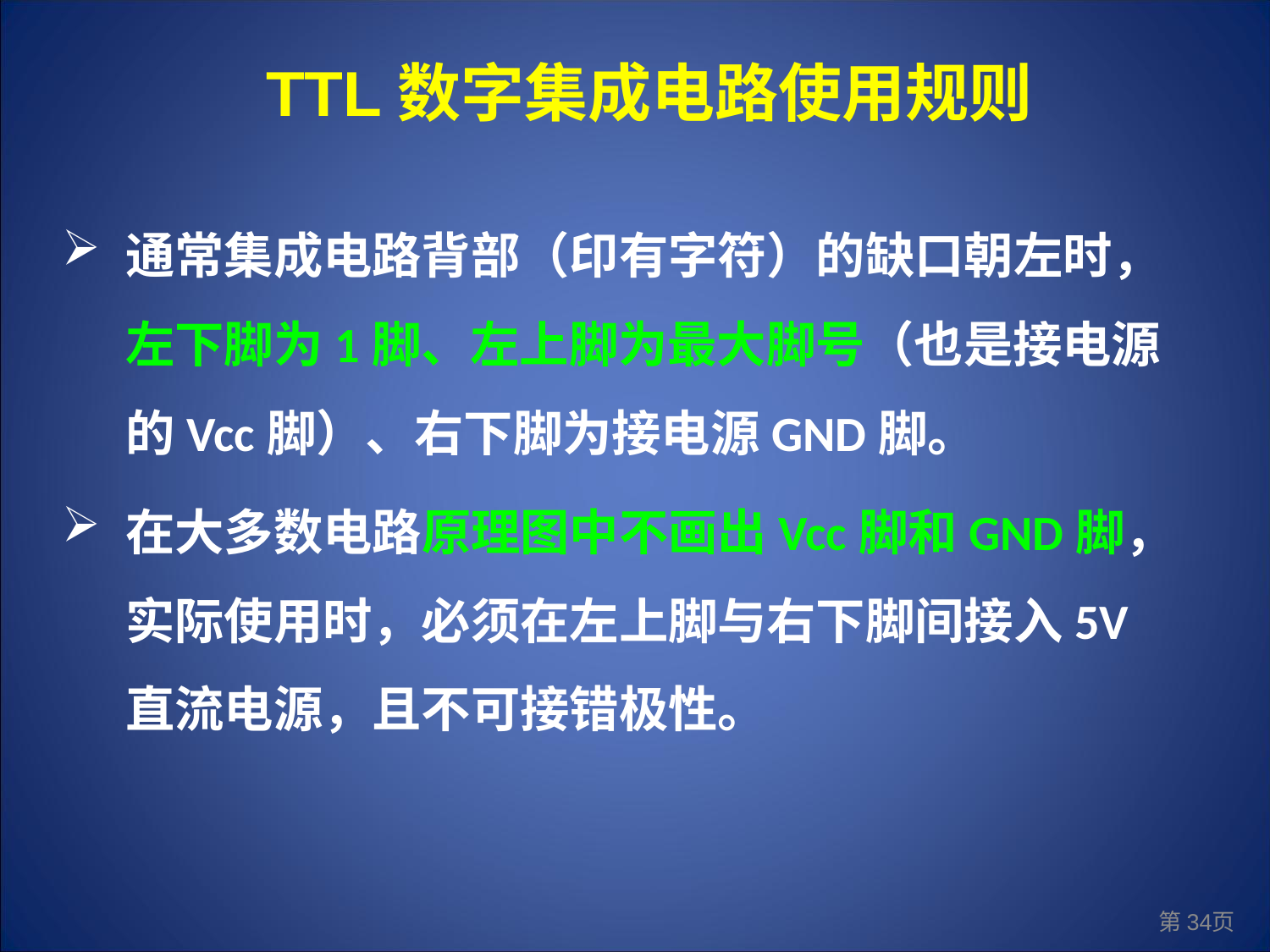

TTL数字集成电路使用规则
通常集成电路背部（印有字符）的缺口朝左时，左下脚为1脚、左上脚为最大脚号（也是接电源的Vcc脚）、右下脚为接电源GND脚。
在大多数电路原理图中不画出Vcc脚和GND脚，实际使用时，必须在左上脚与右下脚间接入5V直流电源，且不可接错极性。